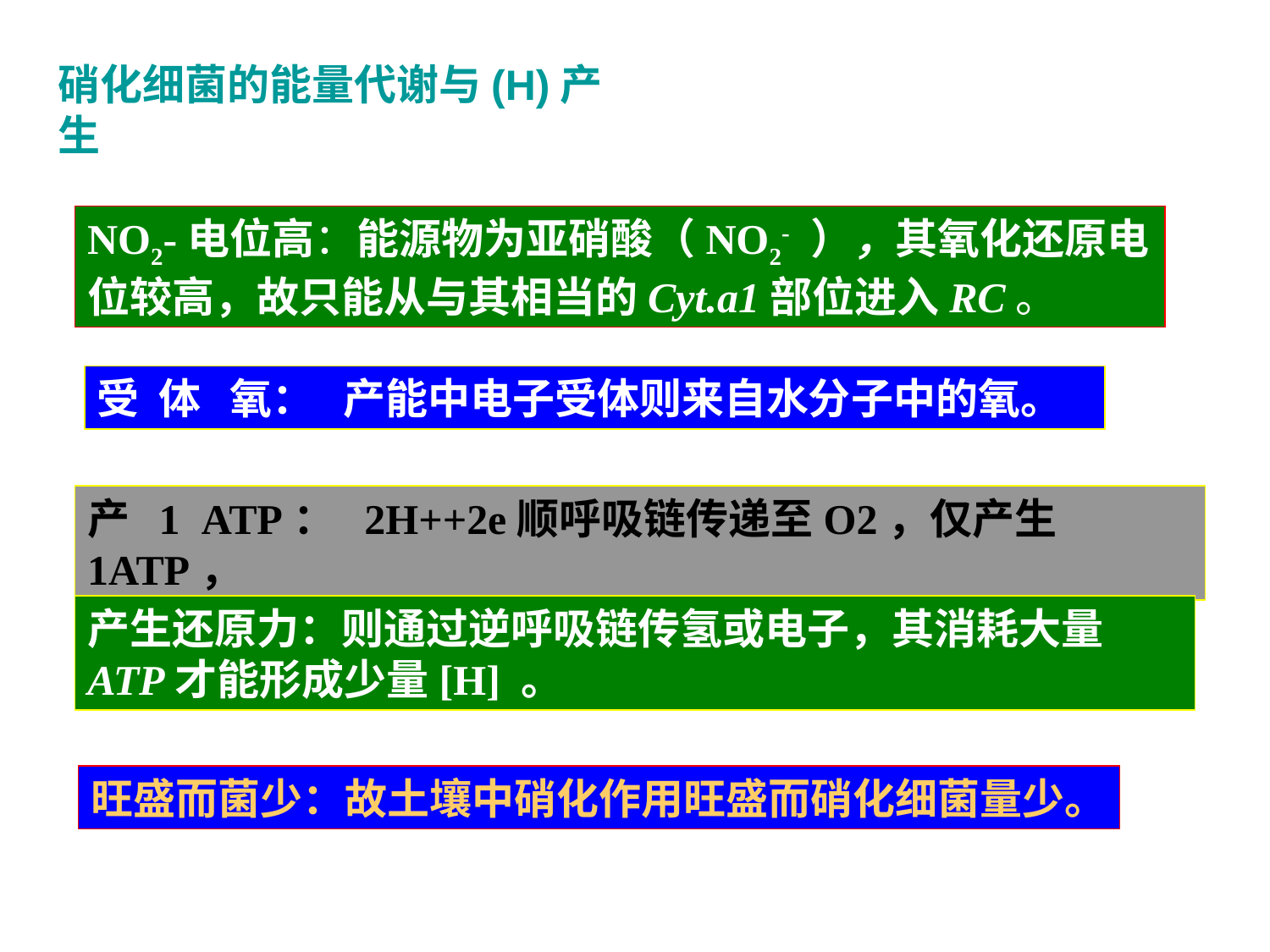

# 硝化细菌的能量代谢与(H)产生
NO2-电位高：能源物为亚硝酸（NO2- ），其氧化还原电位较高，故只能从与其相当的Cyt.a1部位进入RC。
受  体   氧：   产能中电子受体则来自水分子中的氧。
产  1  ATP：  2H++2e顺呼吸链传递至O2，仅产生1ATP，
产生还原力：则通过逆呼吸链传氢或电子，其消耗大量ATP才能形成少量[H] 。
旺盛而菌少：故土壤中硝化作用旺盛而硝化细菌量少。